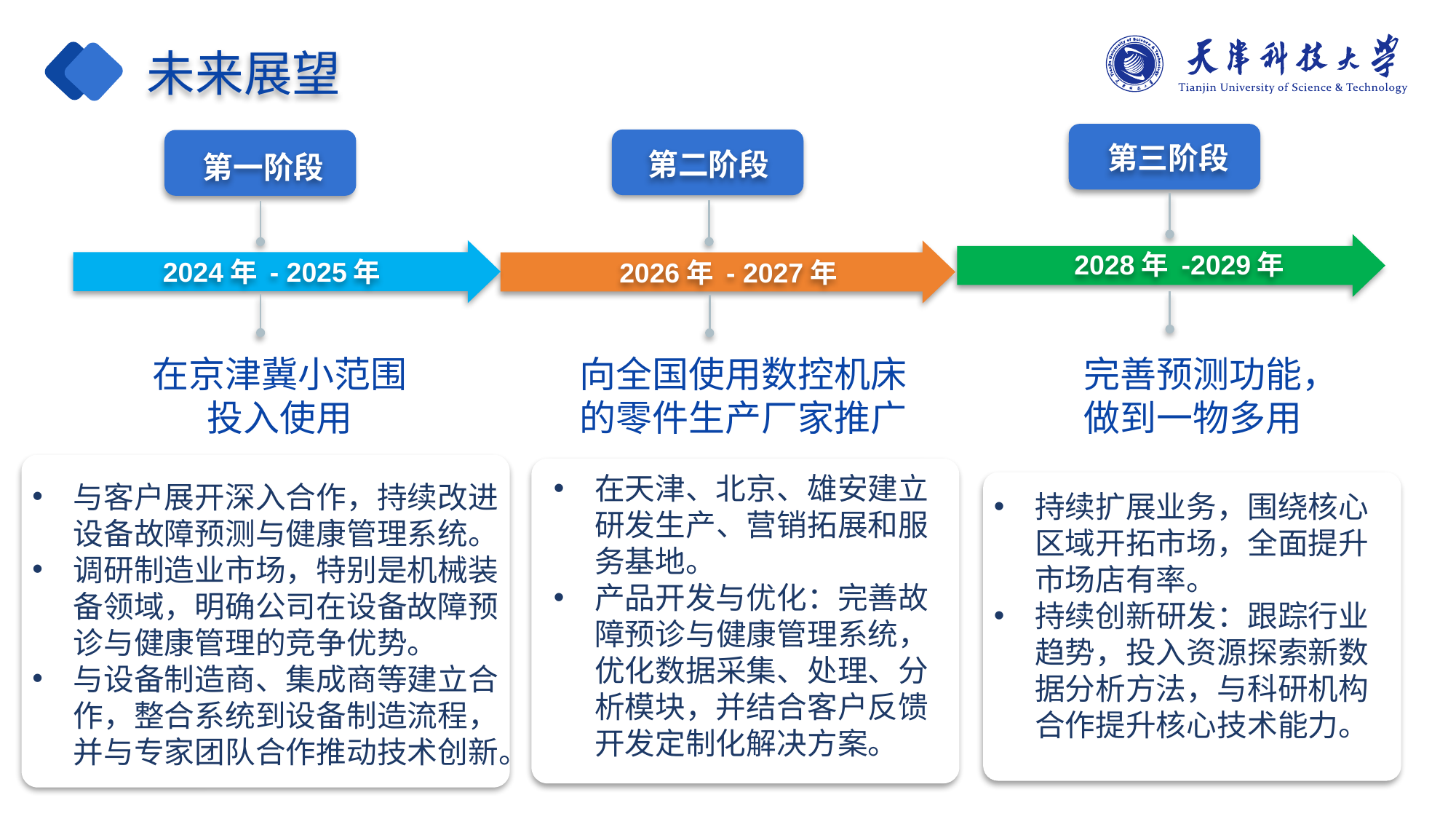

未来展望

第三阶段
第二阶段

第一阶段

2028年 -2029年
2024年 - 2025年
2026年 - 2027年

在京津冀小范围
投入使用
向全国使用数控机床的零件生产厂家推广
完善预测功能，做到一物多用

在天津、北京、雄安建立研发生产、营销拓展和服务基地。
产品开发与优化：完善故障预诊与健康管理系统，优化数据采集、处理、分析模块，并结合客户反馈开发定制化解决方案。

与客户展开深入合作，持续改进设备故障预测与健康管理系统。
调研制造业市场，特别是机械装备领域，明确公司在设备故障预诊与健康管理的竞争优势。
与设备制造商、集成商等建立合作，整合系统到设备制造流程，并与专家团队合作推动技术创新。
持续扩展业务，围绕核心区域开拓市场，全面提升市场店有率。
持续创新研发：跟踪行业趋势，投入资源探索新数据分析方法，与科研机构合作提升核心技术能力。